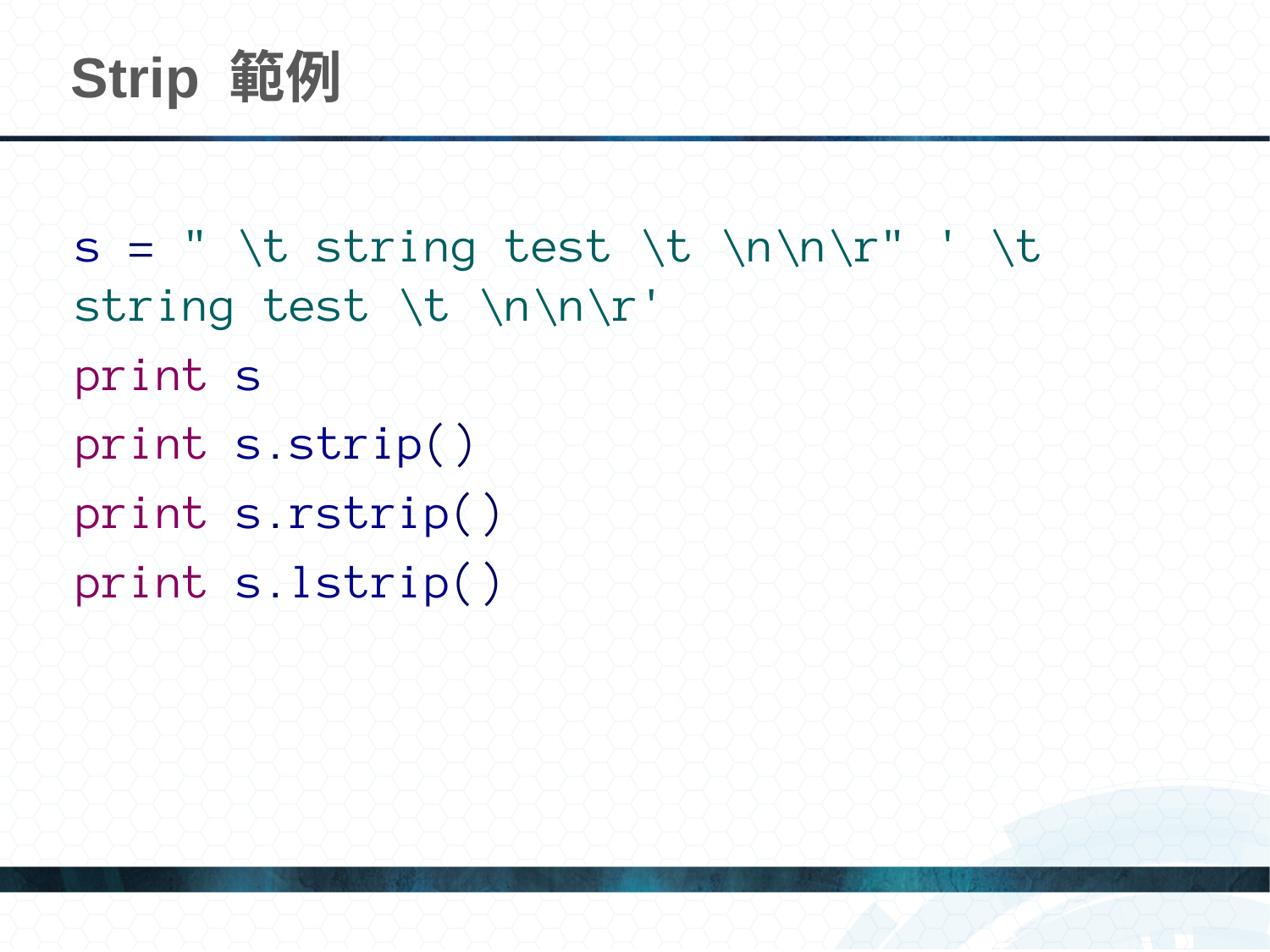

# Strip 範例
s = " \t string test \t \n\n\r" ' \t string test \t \n\n\r'
print s
print s.strip()
print s.rstrip()
print s.lstrip()